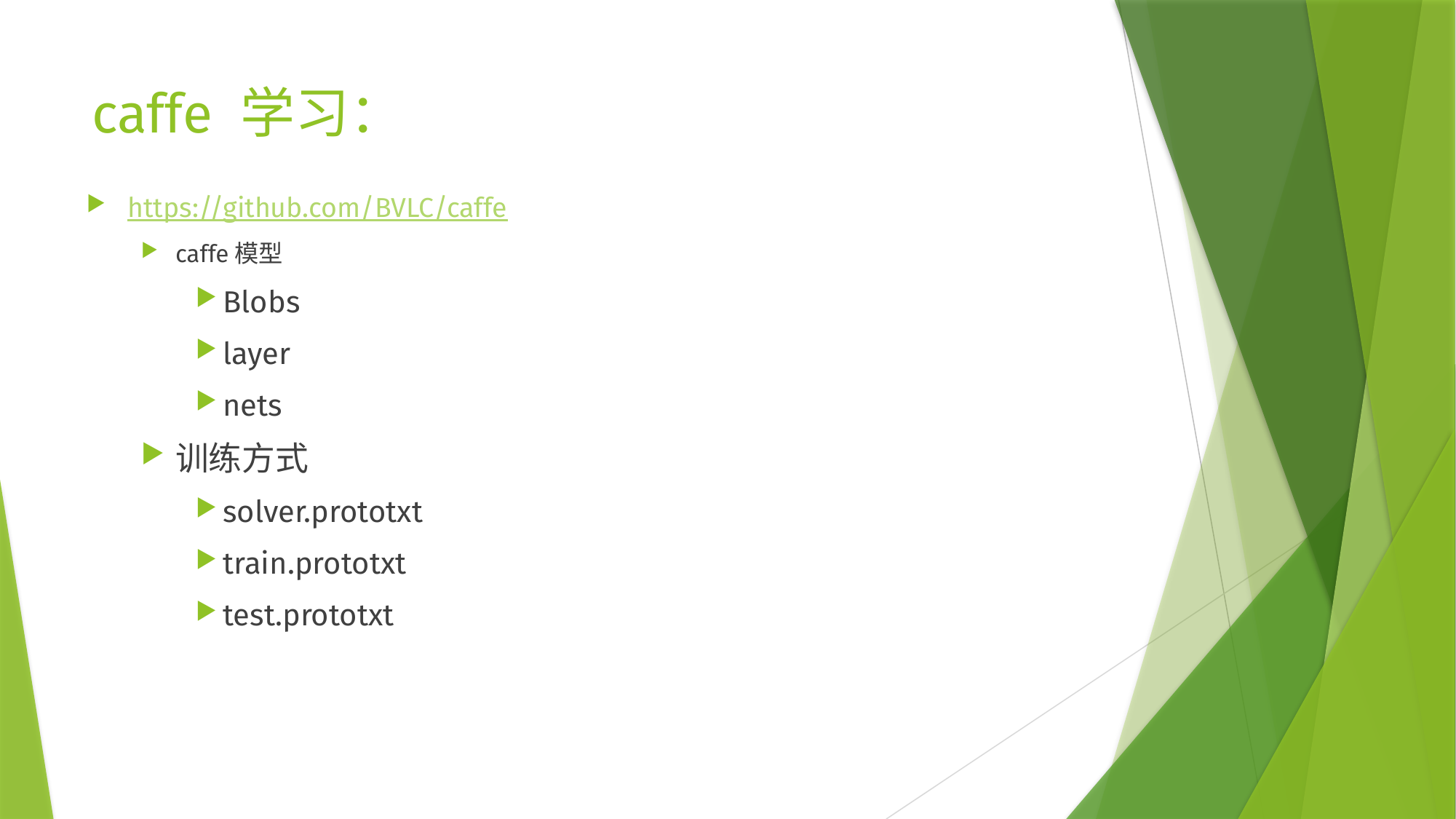

# caffe 学习：
https://github.com/BVLC/caffe
caffe模型
Blobs
layer
nets
训练方式
solver.prototxt
train.prototxt
test.prototxt